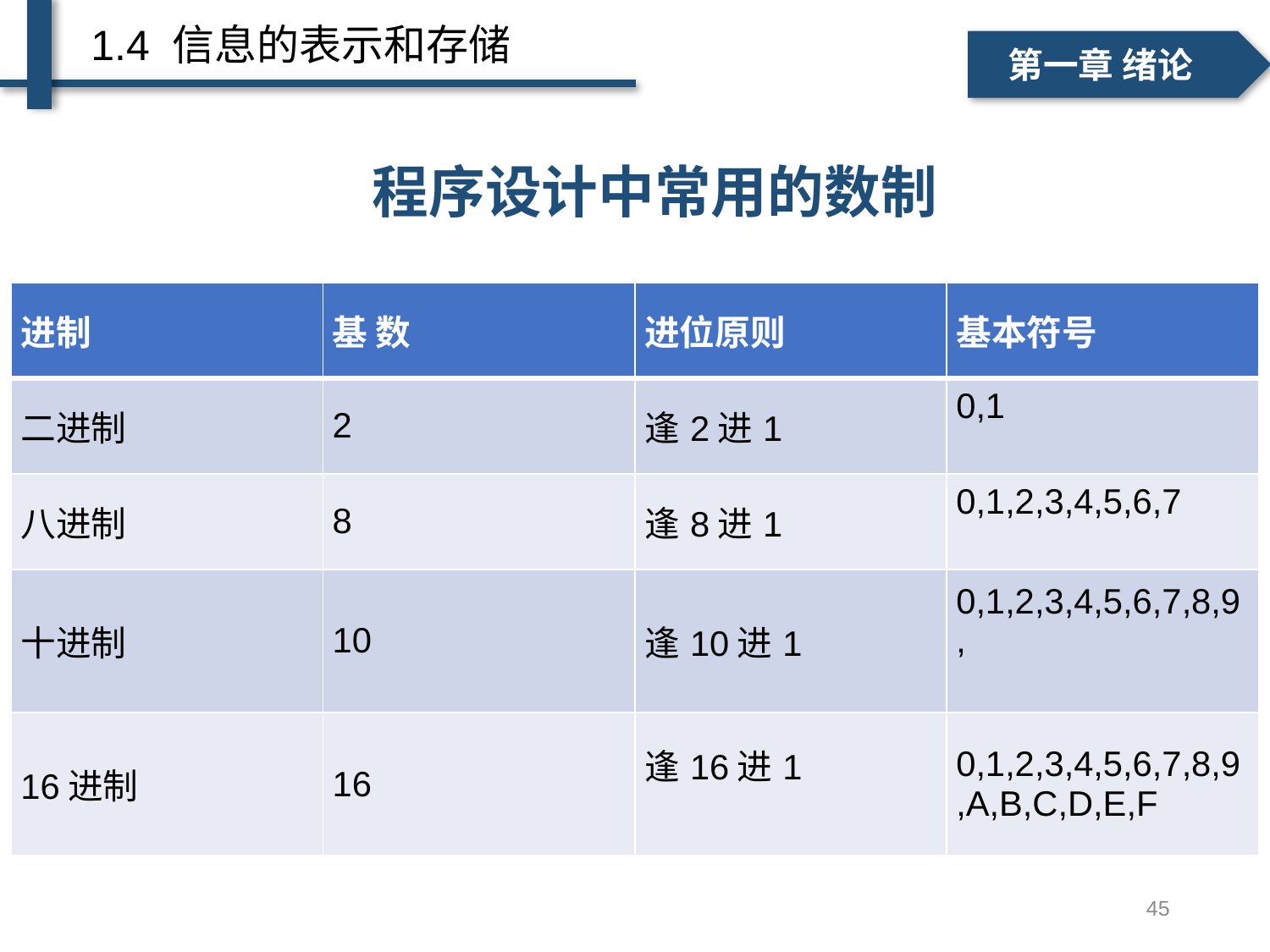

1.4 信息的表示和存储

一、个人简介
二、学术成绩

第一章 绪论
# 计算机的数字系统
维护

程序设计中常用的数制
| 进制 | 基 数 | 进位原则 | 基本符号 |
| --- | --- | --- | --- |
| 二进制 | 2 | 逢2进1 | 0,1 |
| 八进制 | 8 | 逢8进1 | 0,1,2,3,4,5,6,7 |
| 十进制 | 10 | 逢10进1 | 0,1,2,3,4,5,6,7,8,9, |
| 16进制 | 16 | 逢16进1 | 0,1,2,3,4,5,6,7,8,9,A,B,C,D,E,F |
45